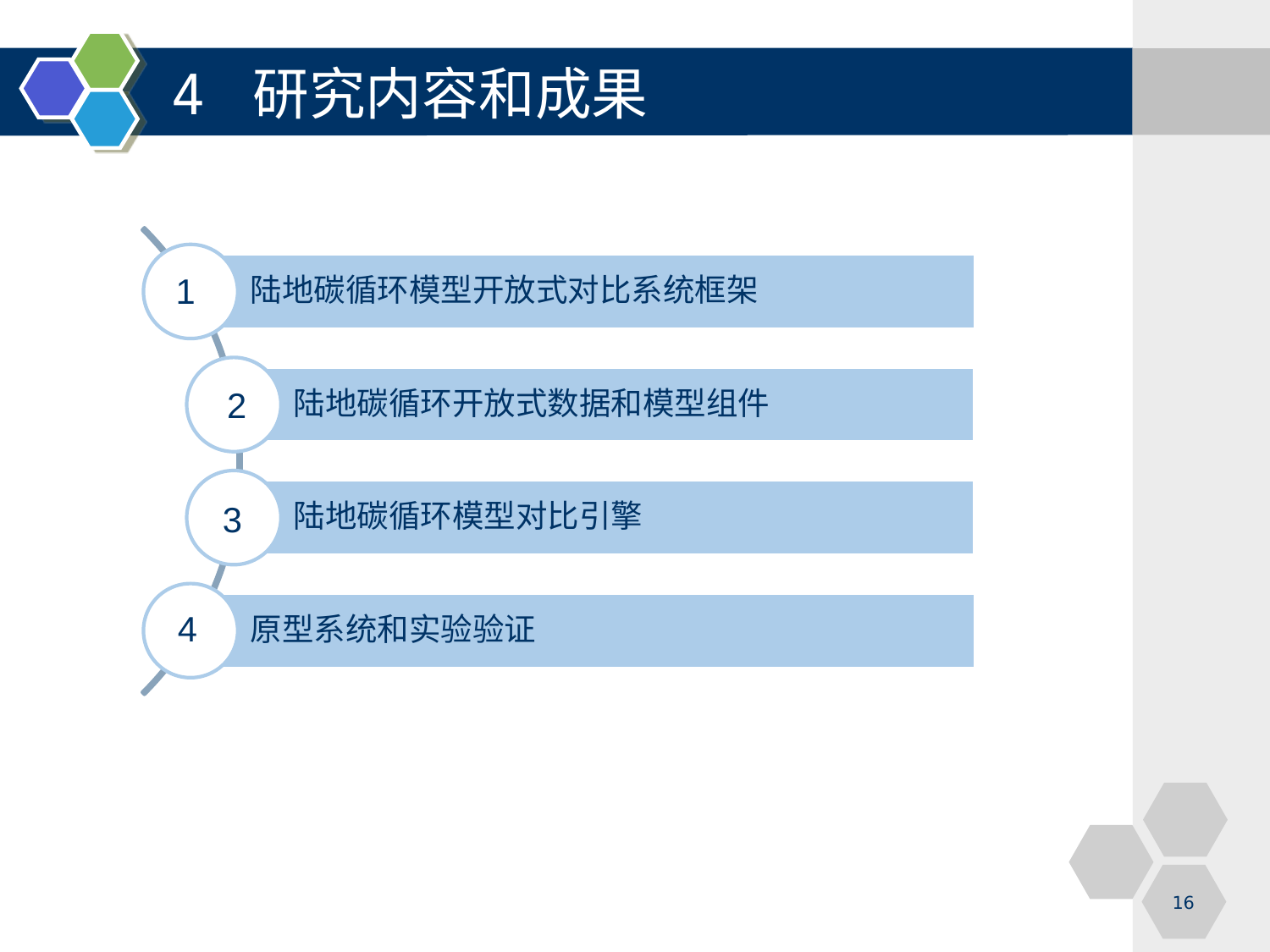

4 研究内容和成果
陆地碳循环模型开放式对比系统框架
陆地碳循环开放式数据和模型组件
陆地碳循环模型对比引擎
原型系统和实验验证
1
2
3
4
16